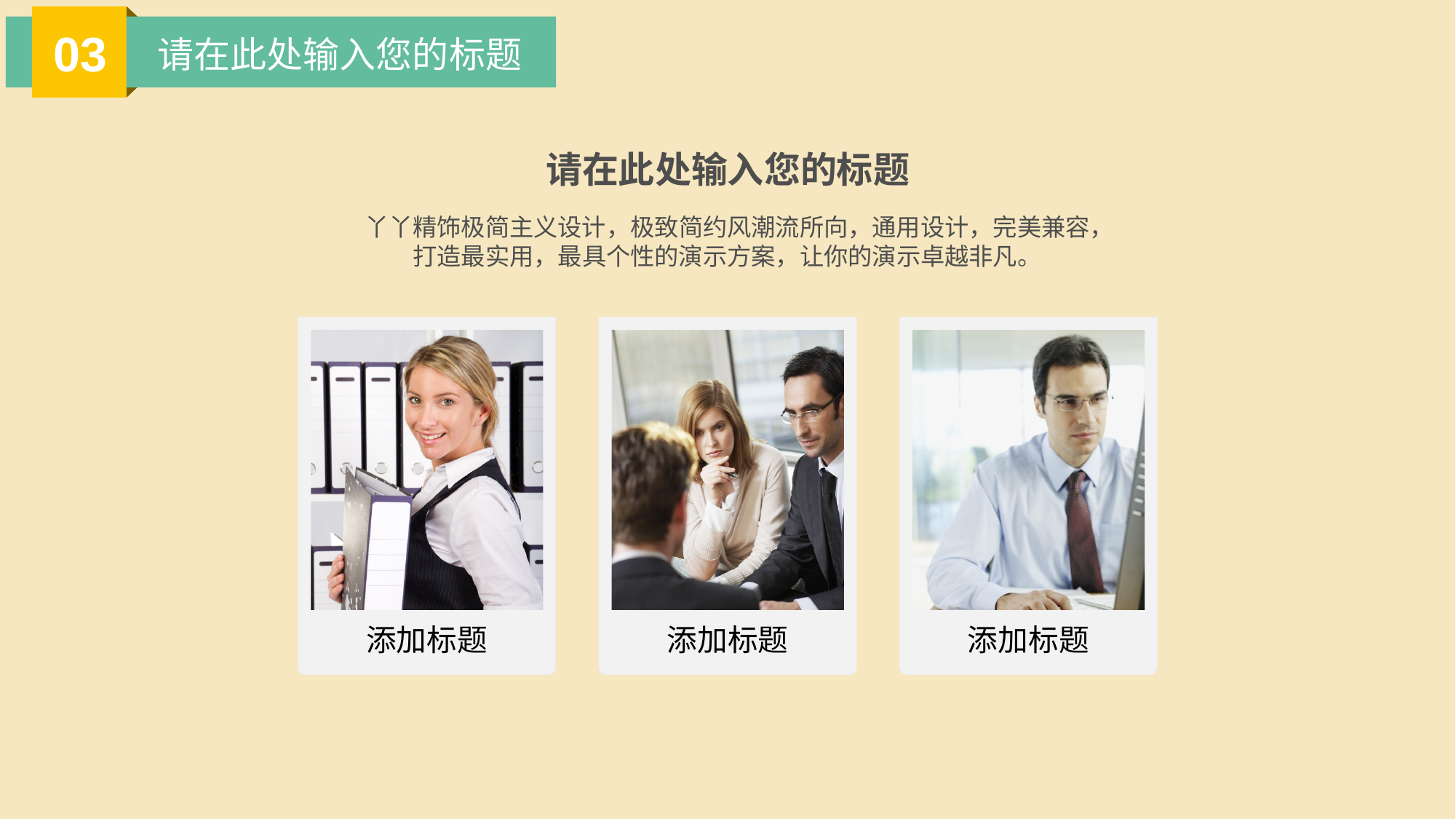

03
请在此处输入您的标题
请在此处输入您的标题
丫丫精饰极简主义设计，极致简约风潮流所向，通用设计，完美兼容，打造最实用，最具个性的演示方案，让你的演示卓越非凡。
添加标题
添加标题
添加标题